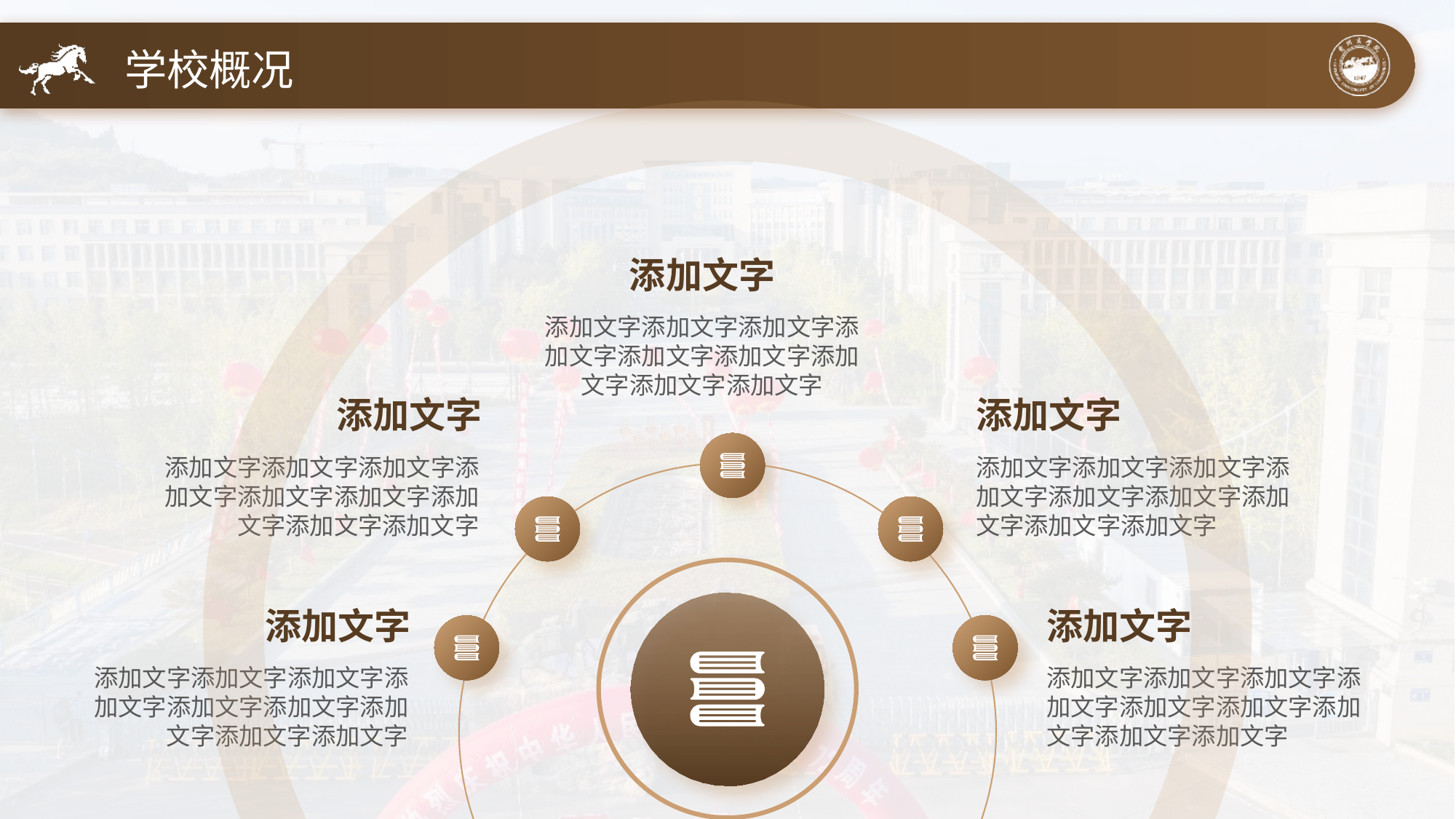

学校概况

添加文字
添加文字添加文字添加文字添加文字添加文字添加文字添加文字添加文字添加文字
添加文字
添加文字

添加文字添加文字添加文字添加文字添加文字添加文字添加文字添加文字添加文字
添加文字添加文字添加文字添加文字添加文字添加文字添加文字添加文字添加文字

添加文字
添加文字

添加文字添加文字添加文字添加文字添加文字添加文字添加文字添加文字添加文字
添加文字添加文字添加文字添加文字添加文字添加文字添加文字添加文字添加文字